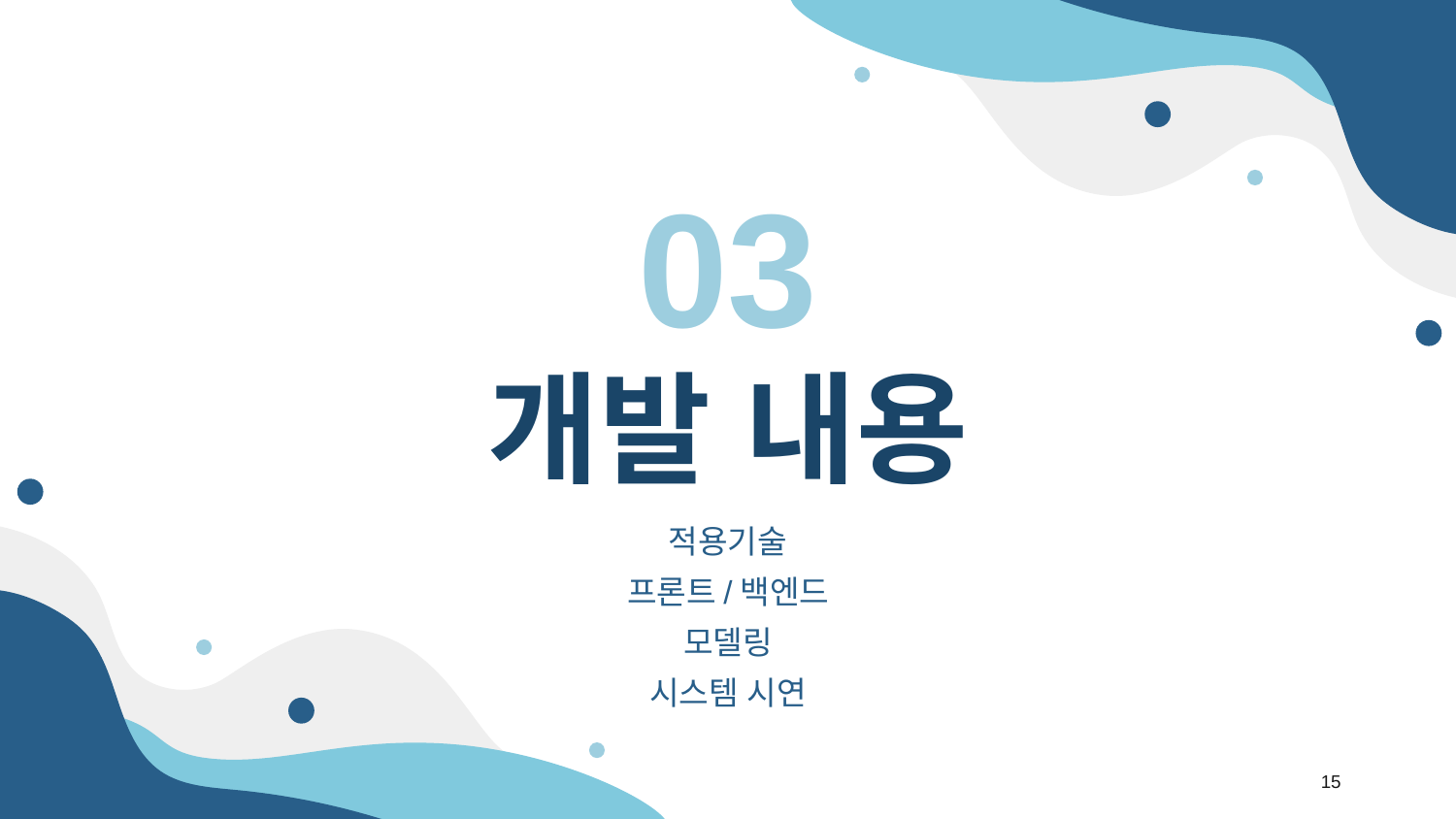

03
# 개발 내용
적용기술
프론트/백엔드
모델링
시스템 시연
15